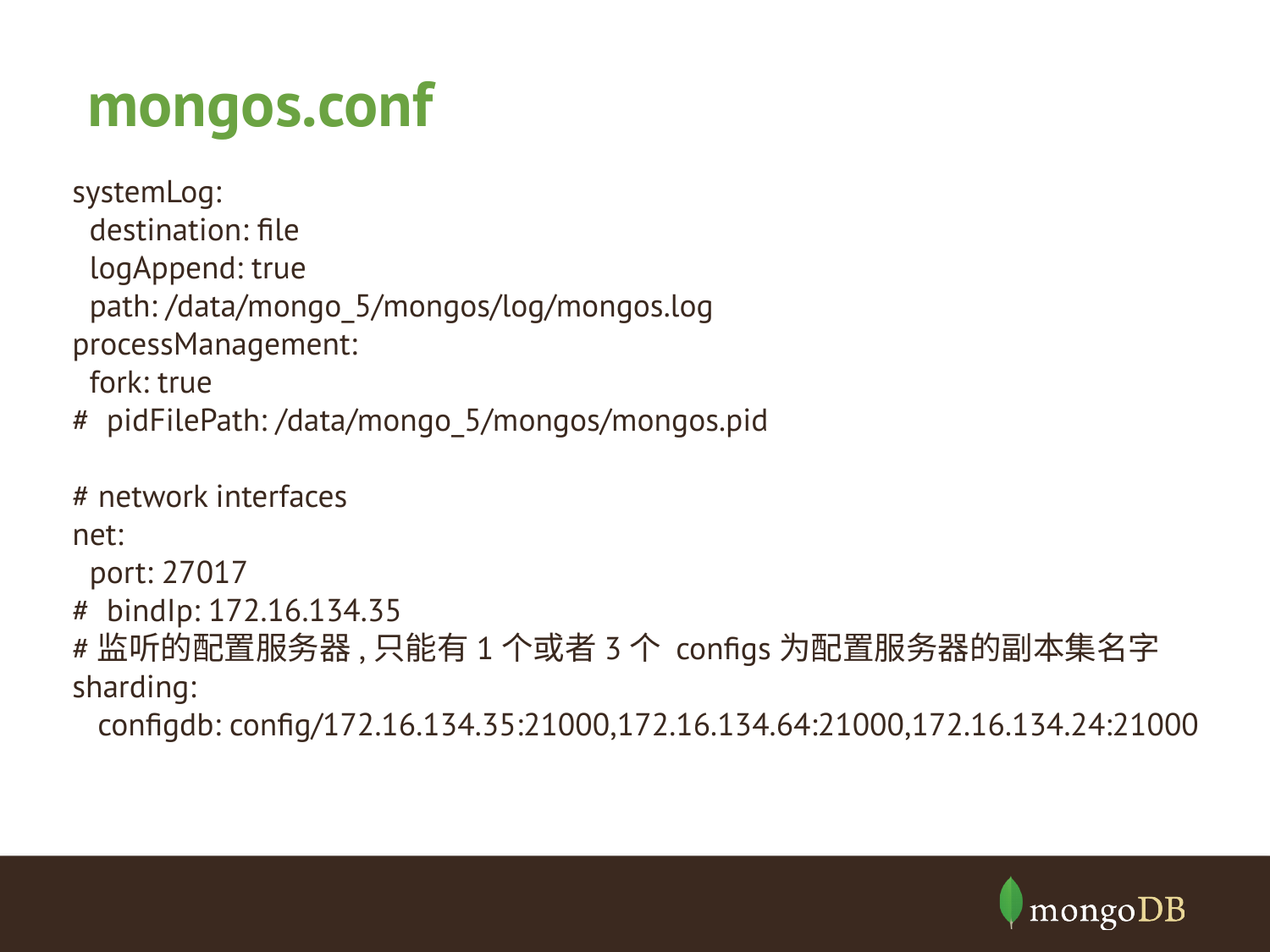

# mongos.conf
systemLog:
  destination: file
  logAppend: true
  path: /data/mongo_5/mongos/log/mongos.log
processManagement:
  fork: true
#  pidFilePath: /data/mongo_5/mongos/mongos.pid

# network interfaces
net:
  port: 27017
#  bindIp: 172.16.134.35
#监听的配置服务器,只能有1个或者3个 configs为配置服务器的副本集名字
sharding:
   configdb: config/172.16.134.35:21000,172.16.134.64:21000,172.16.134.24:21000